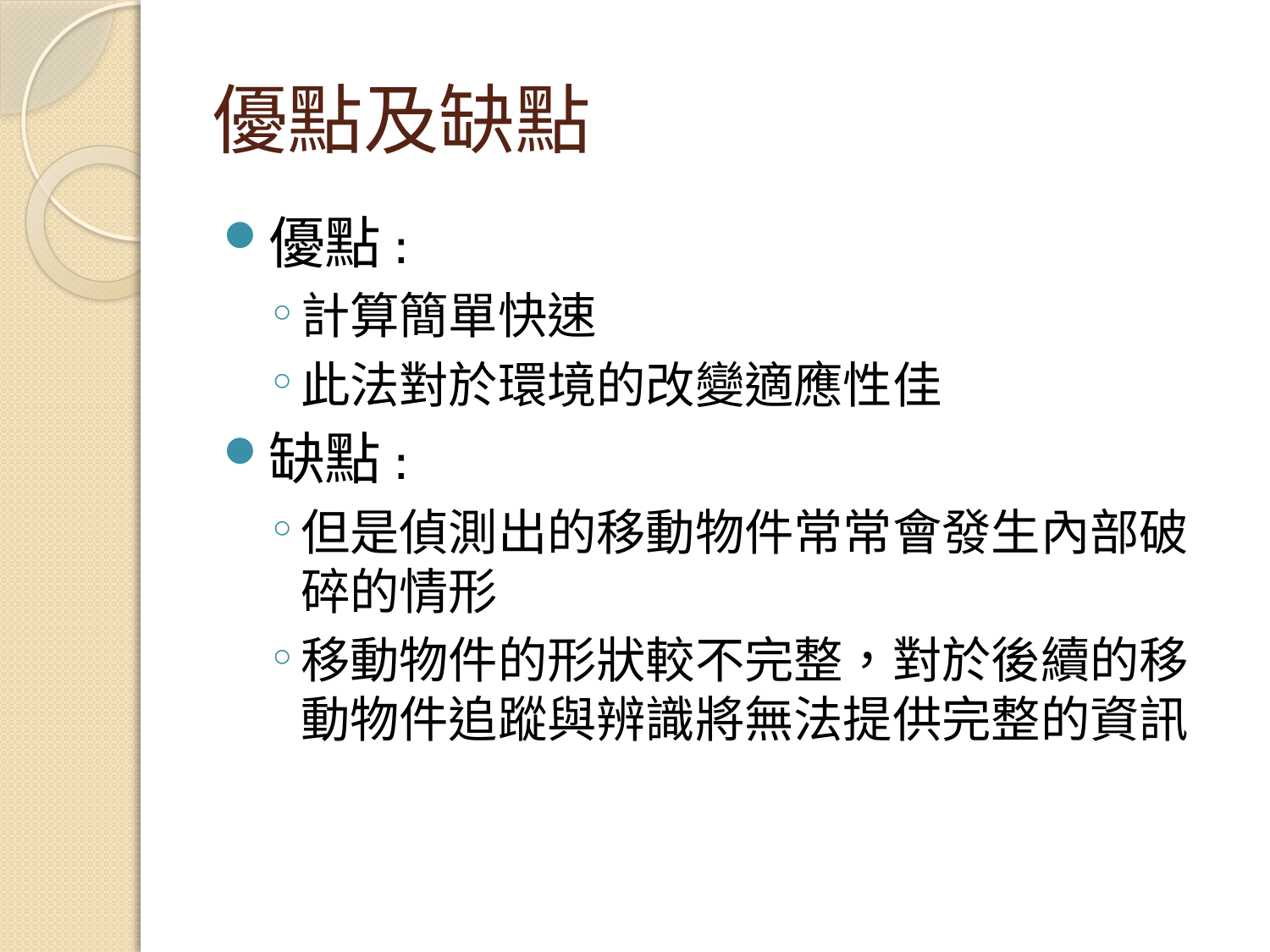

# 優點及缺點
優點:
計算簡單快速
此法對於環境的改變適應性佳
缺點:
但是偵測出的移動物件常常會發生內部破碎的情形
移動物件的形狀較不完整，對於後續的移動物件追蹤與辨識將無法提供完整的資訊